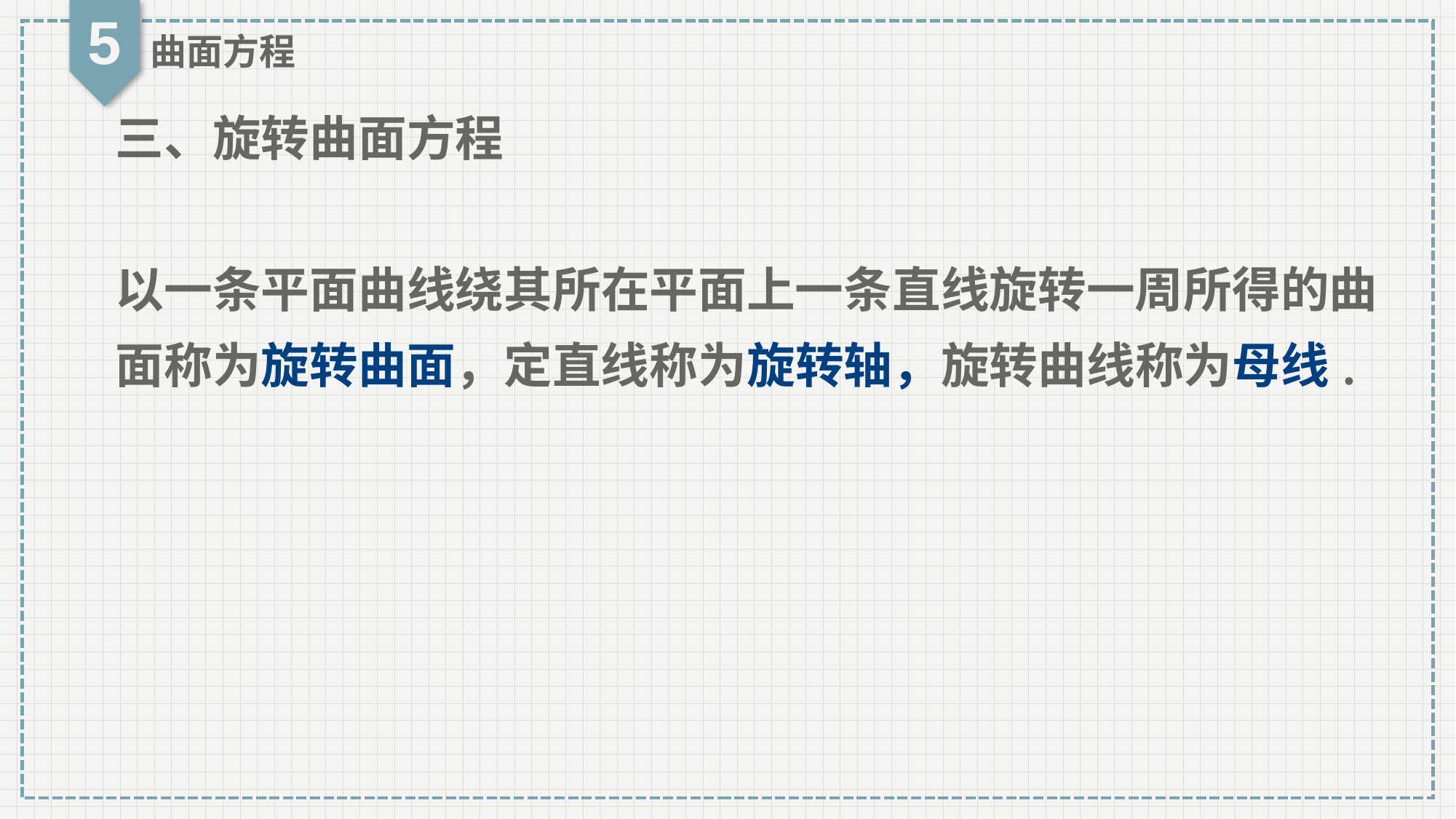

5
曲面方程
三、旋转曲面方程
以一条平面曲线绕其所在平面上一条直线旋转一周所得的曲面称为旋转曲面，定直线称为旋转轴，旋转曲线称为母线.